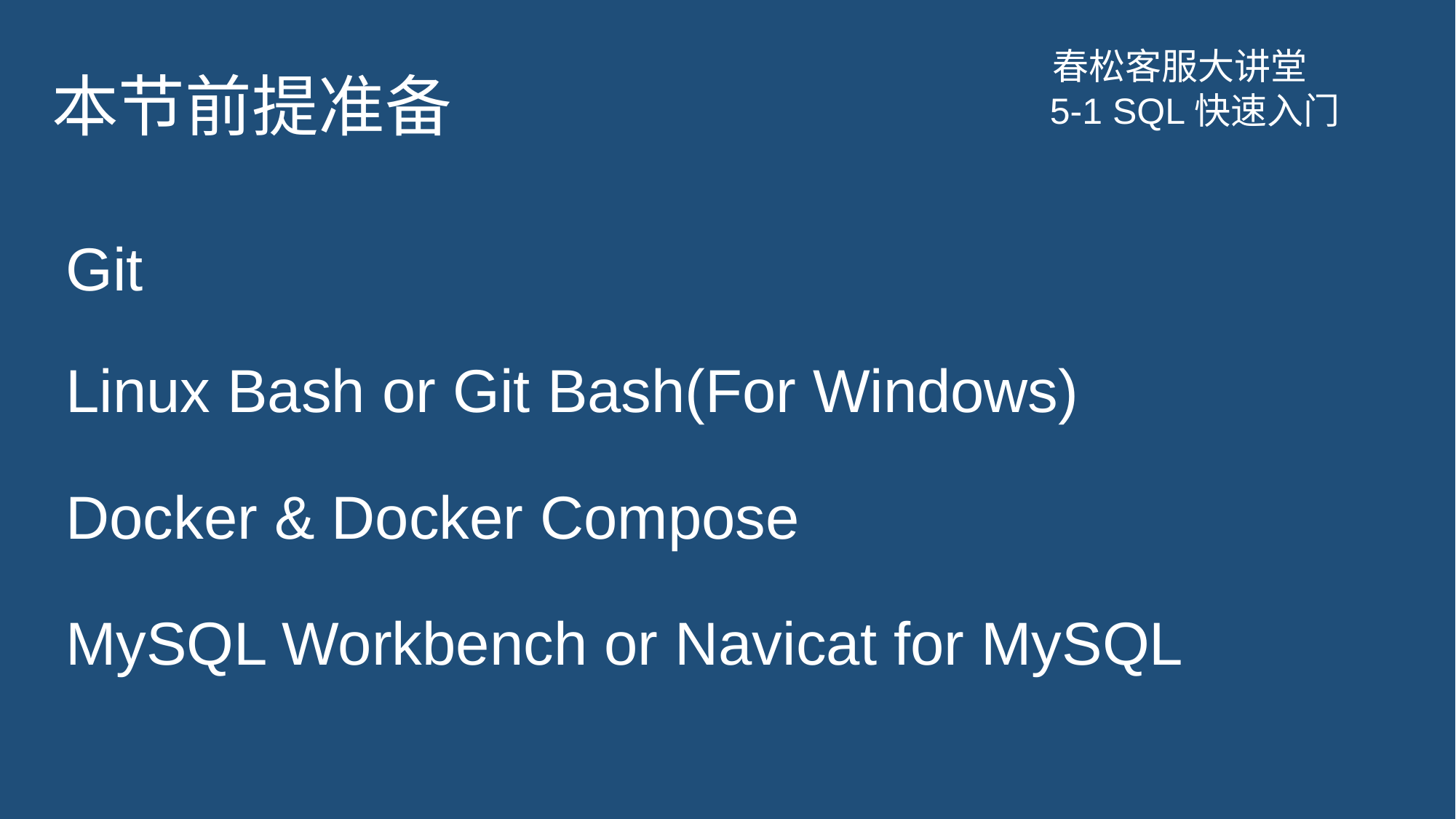

# 本节前提准备
春松客服大讲堂
5-1 SQL快速入门
Git
Linux Bash or Git Bash(For Windows)
Docker & Docker Compose
MySQL Workbench or Navicat for MySQL